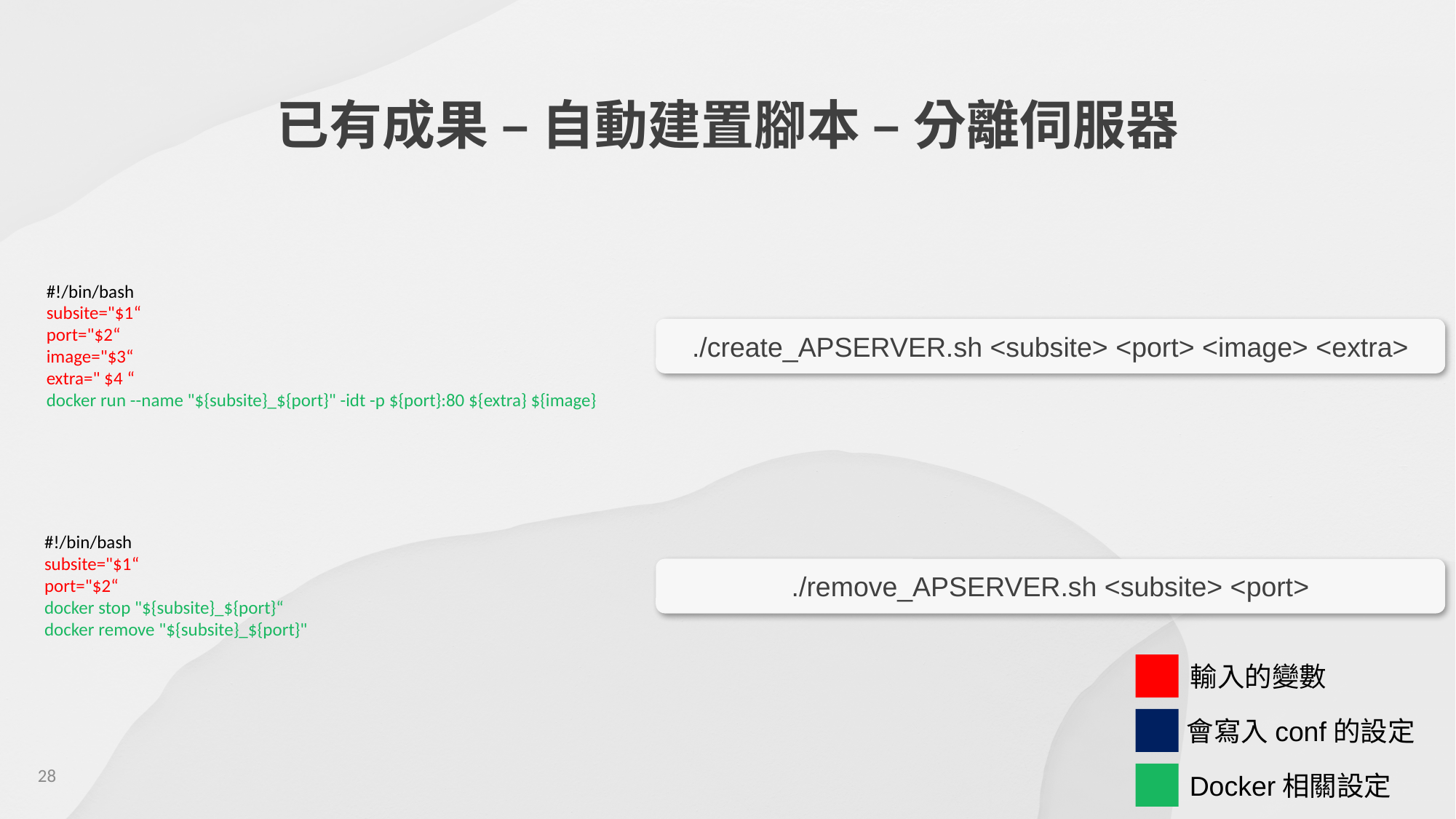

已有成果 – 自動建置腳本 – 分離伺服器
#!/bin/bash
subsite="$1“
port="$2“
image="$3“
extra=" $4 “
docker run --name "${subsite}_${port}" -idt -p ${port}:80 ${extra} ${image}
./create_APSERVER.sh <subsite> <port> <image> <extra>
#!/bin/bash
subsite="$1“
port="$2“
docker stop "${subsite}_${port}“
docker remove "${subsite}_${port}"
./remove_APSERVER.sh <subsite> <port>

輸入的變數

會寫入conf的設定
28

Docker相關設定